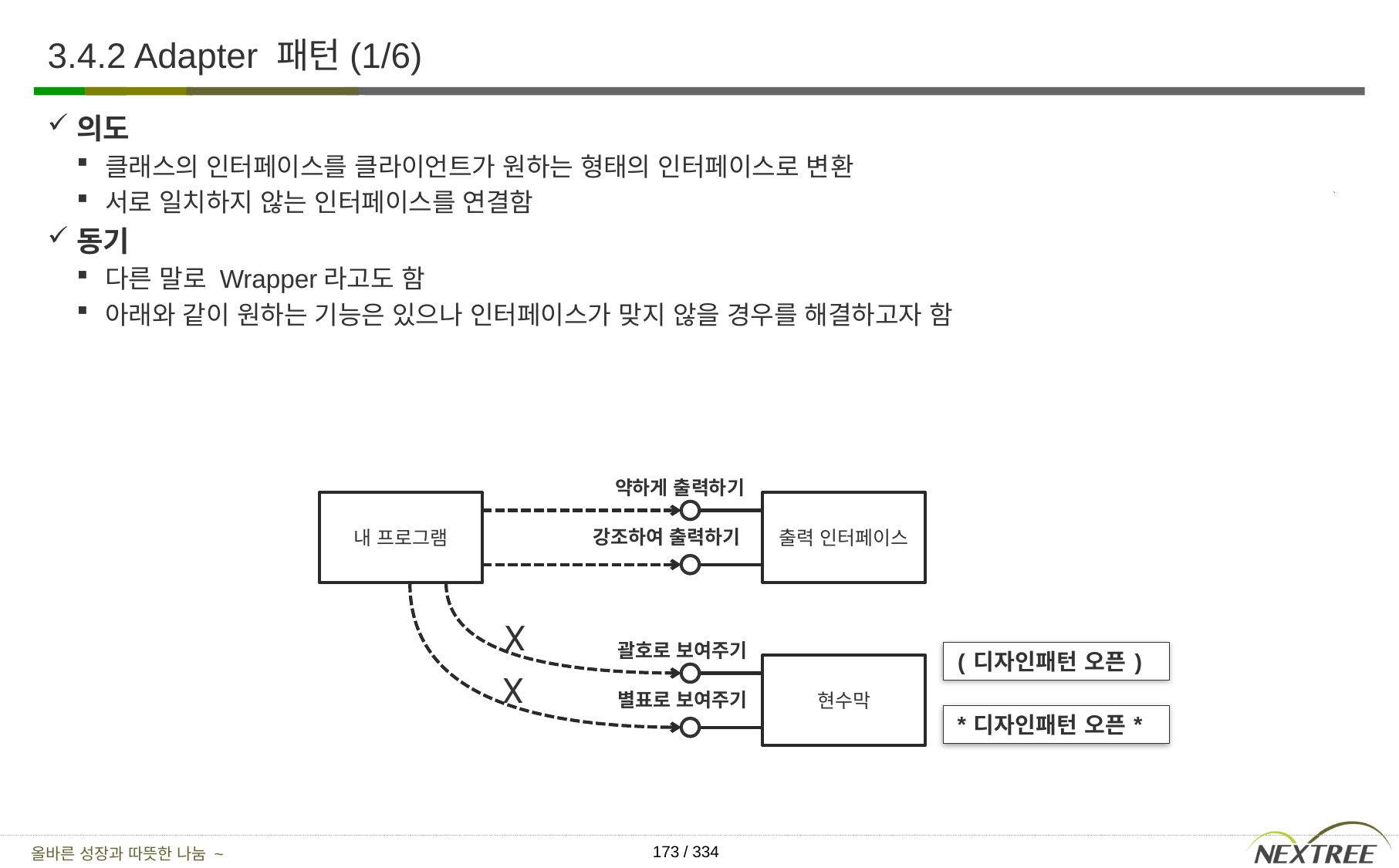

# 3.4.2 Adapter 패턴(1/6)
의도
클래스의 인터페이스를 클라이언트가 원하는 형태의 인터페이스로 변환
서로 일치하지 않는 인터페이스를 연결함
동기
다른 말로 Wrapper라고도 함
아래와 같이 원하는 기능은 있으나 인터페이스가 맞지 않을 경우를 해결하고자 함
약하게 출력하기
내 프로그램
출력 인터페이스

강조하여 출력하기

X
괄호로 보여주기
(디자인패턴 오픈)
현수막
X

별표로 보여주기
*디자인패턴 오픈*